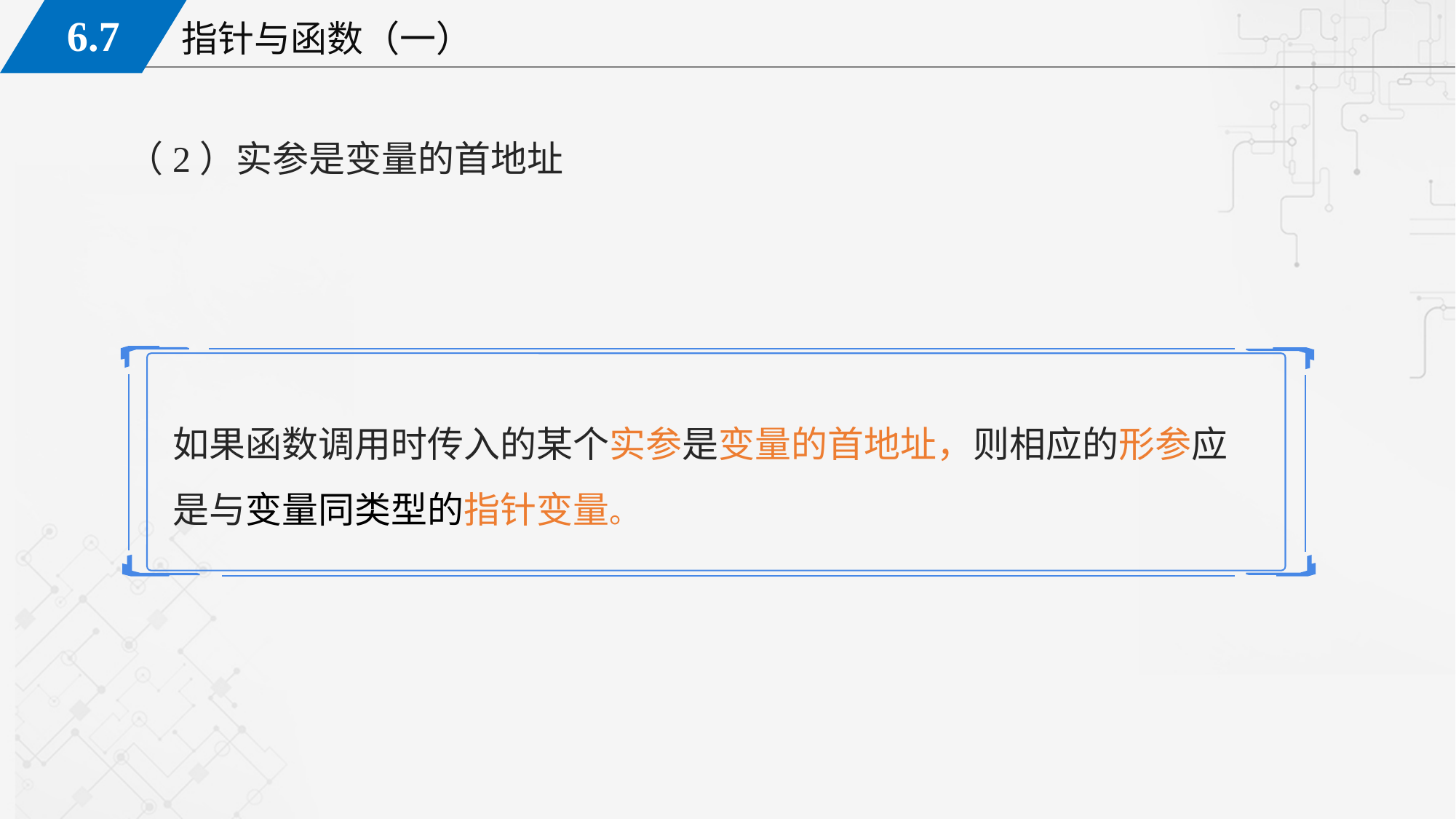

（2）实参是变量的首地址

如果函数调用时传入的某个实参是变量的首地址，则相应的形参应是与变量同类型的指针变量。